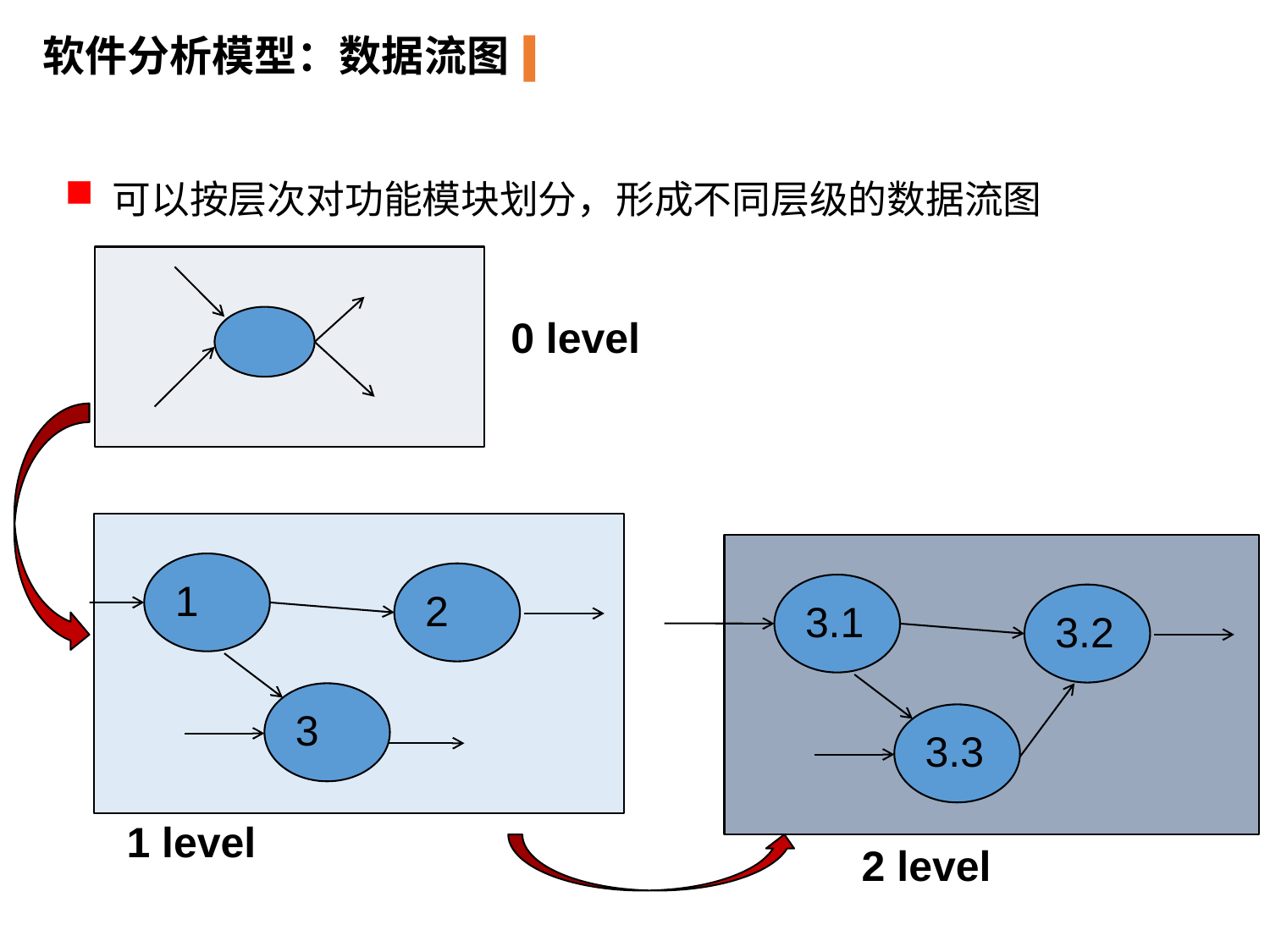

软件分析模型：数据流图

可以按层次对功能模块划分，形成不同层级的数据流图

0 level

1
2
3.1
3.2
3
3.3
1 level
2 level